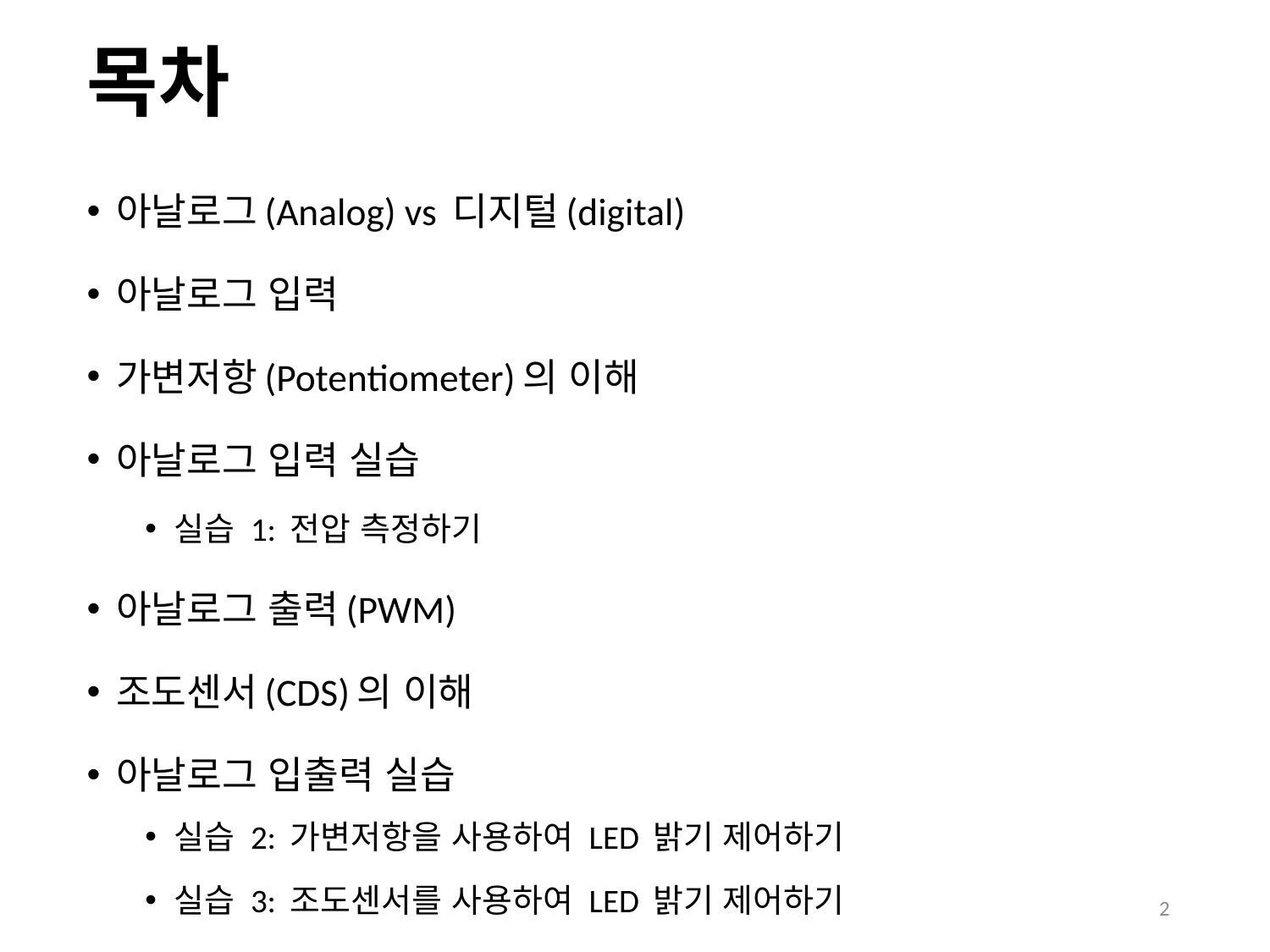

# 목차
아날로그(Analog) vs 디지털(digital)
아날로그 입력
가변저항(Potentiometer)의 이해
아날로그 입력 실습
실습 1: 전압 측정하기
아날로그 출력(PWM)
조도센서(CDS)의 이해
아날로그 입출력 실습
실습 2: 가변저항을 사용하여 LED 밝기 제어하기
실습 3: 조도센서를 사용하여 LED 밝기 제어하기
2